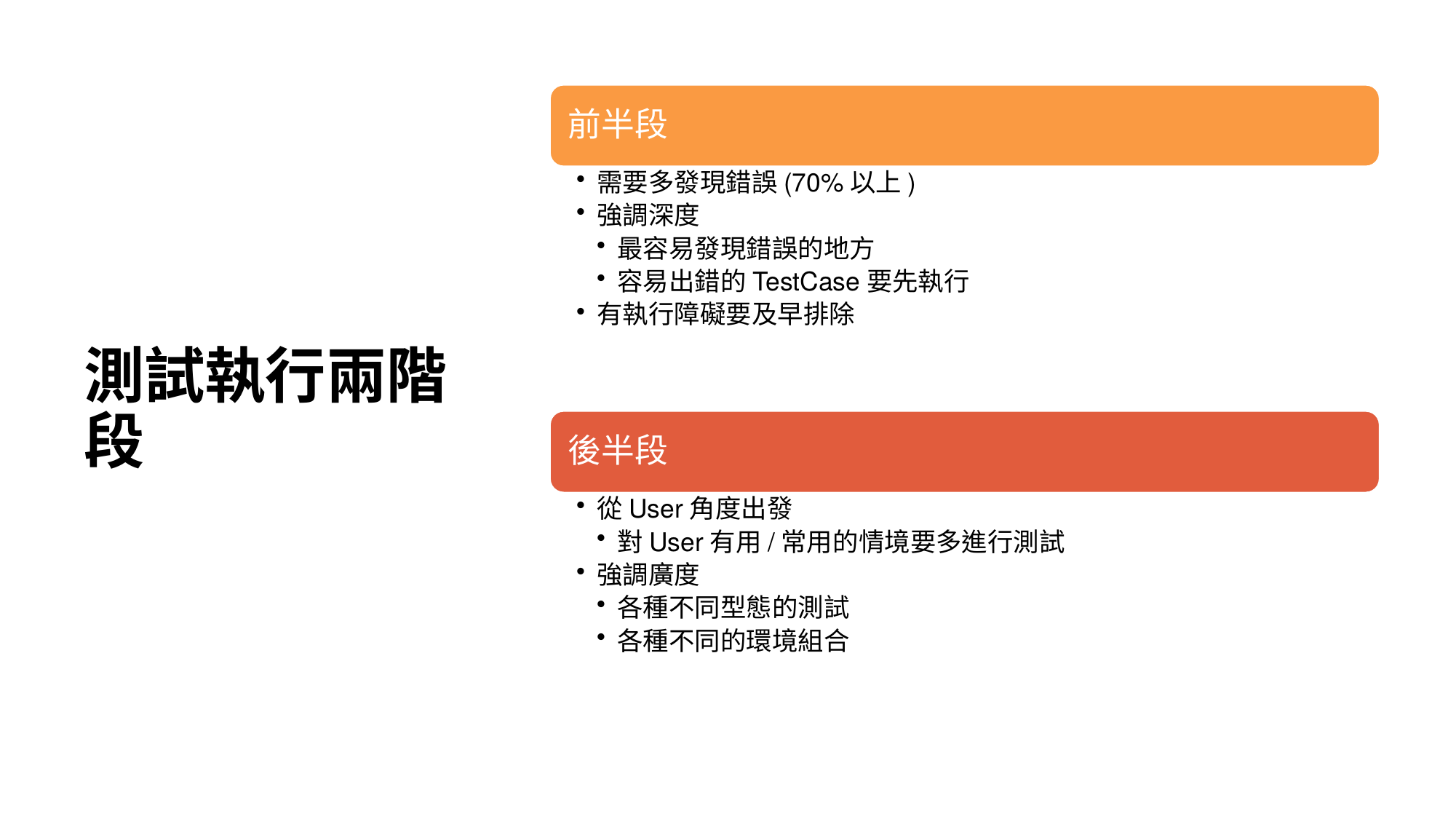

# 測試執行兩階段
前半段
需要多發現錯誤(70%以上)
強調深度
最容易發現錯誤的地方
容易出錯的TestCase要先執行
有執行障礙要及早排除
後半段
從User角度出發
對User有用/常用的情境要多進行測試
強調廣度
各種不同型態的測試
各種不同的環境組合